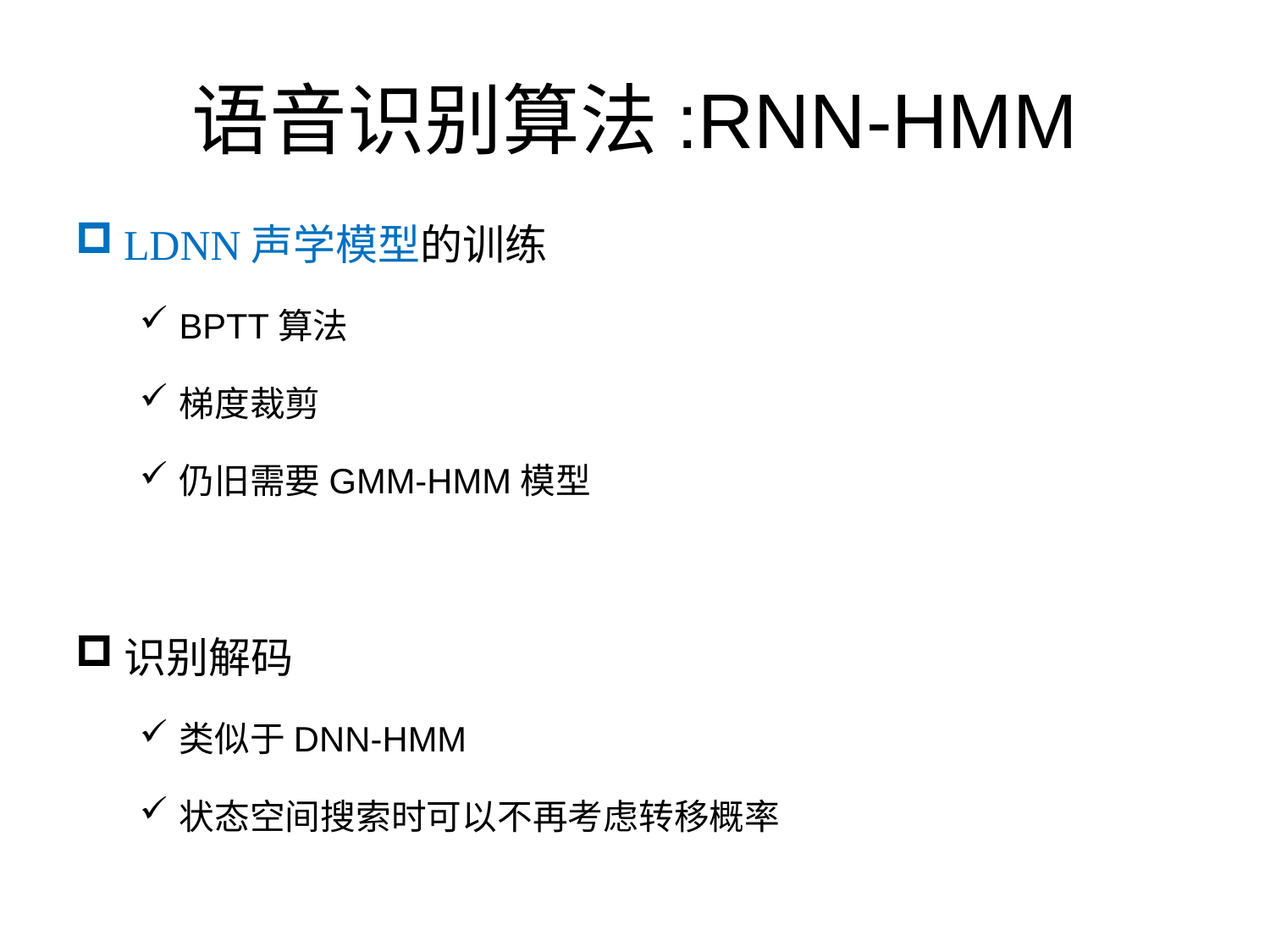

# 语音识别算法:RNN-HMM
LDNN声学模型的训练
BPTT算法
梯度裁剪
仍旧需要GMM-HMM模型

识别解码
类似于DNN-HMM
状态空间搜索时可以不再考虑转移概率